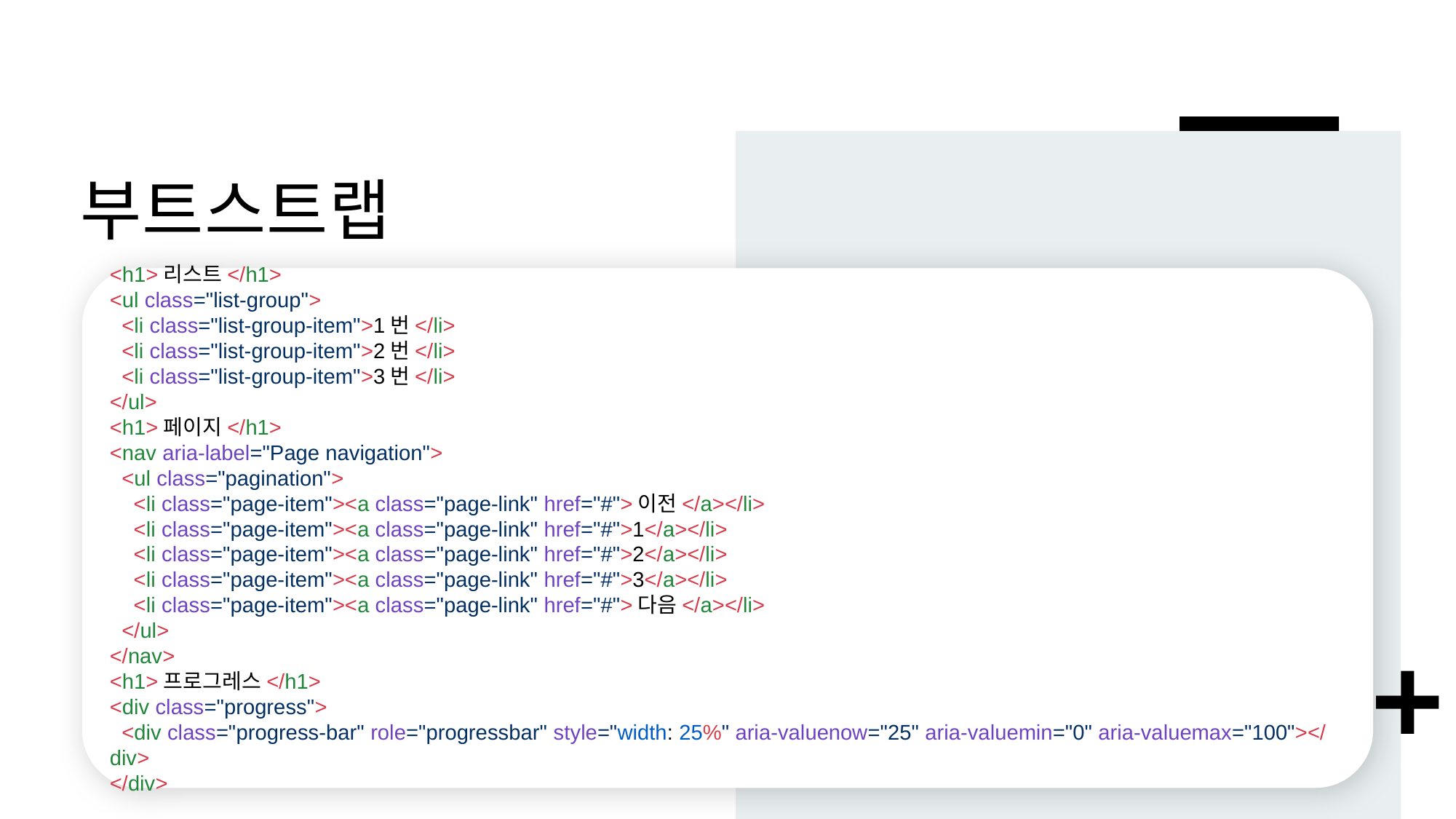

# 부트스트랩
<h1>리스트</h1>
<ul class="list-group">
  <li class="list-group-item">1번</li>
  <li class="list-group-item">2번</li>
  <li class="list-group-item">3번</li>
</ul>
<h1>페이지</h1>
<nav aria-label="Page navigation">
  <ul class="pagination">
    <li class="page-item"><a class="page-link" href="#">이전</a></li>
    <li class="page-item"><a class="page-link" href="#">1</a></li>
    <li class="page-item"><a class="page-link" href="#">2</a></li>
    <li class="page-item"><a class="page-link" href="#">3</a></li>
    <li class="page-item"><a class="page-link" href="#">다음</a></li>
  </ul>
</nav>
<h1>프로그레스</h1>
<div class="progress">
  <div class="progress-bar" role="progressbar" style="width: 25%" aria-valuenow="25" aria-valuemin="0" aria-valuemax="100"></div>
</div>